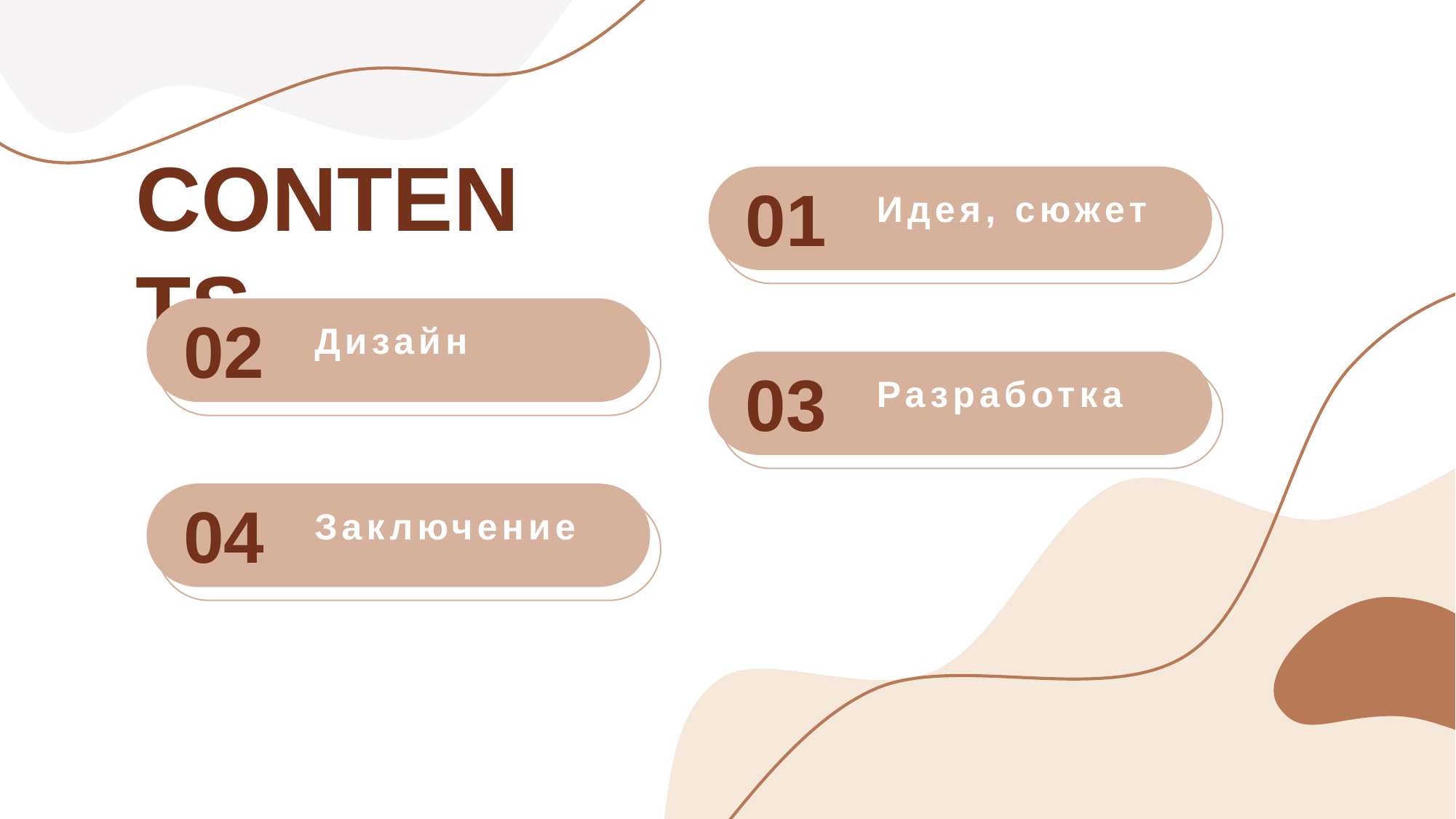

流体几何线条莫兰迪风总结汇报商务通用ppt模板

CONTENTS

01

Идея, сюжет

02

Дизайн

03

Разработка

04

Заключение